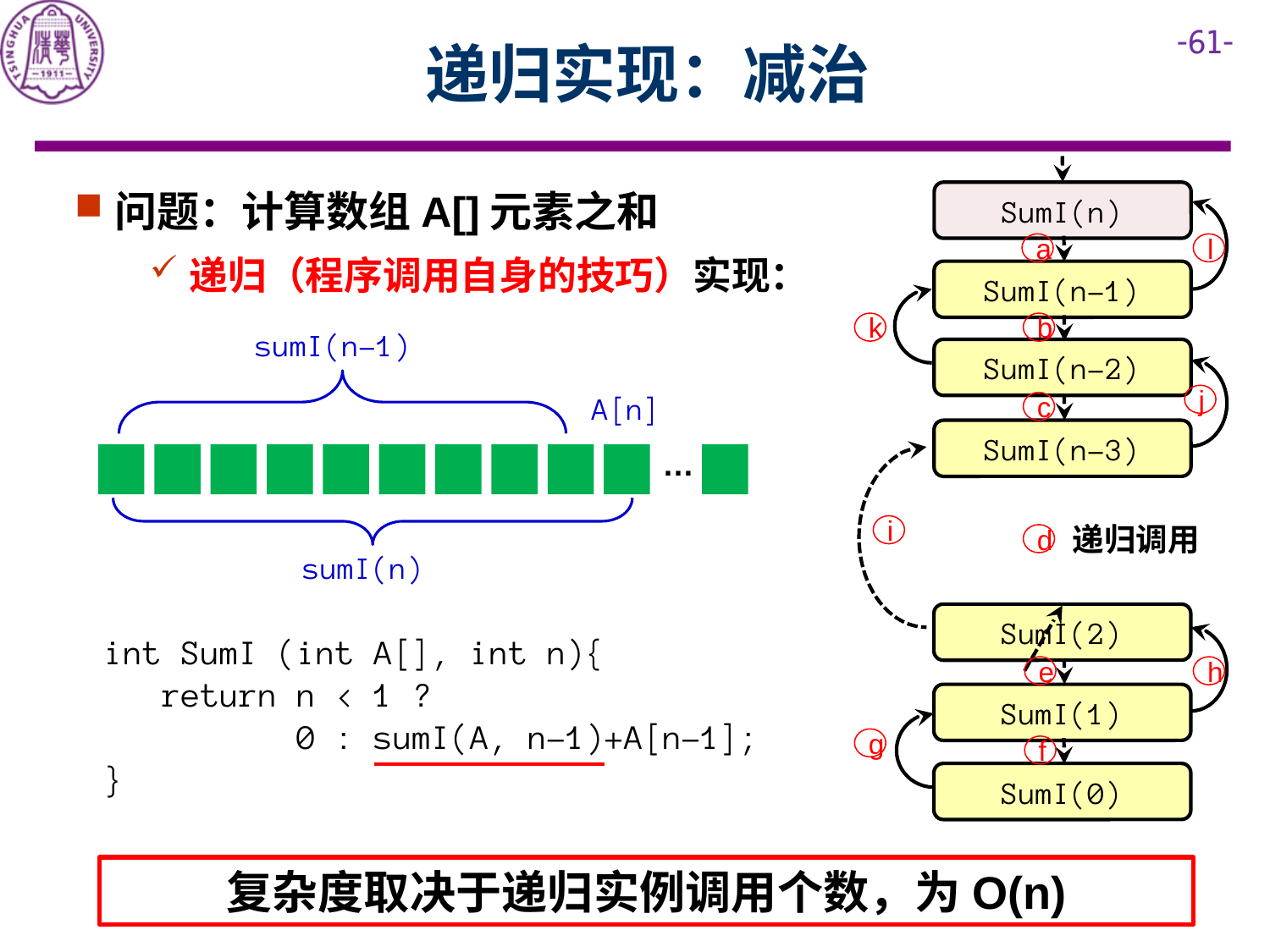

# 递归实现：减治
SumI(n)

a
l
SumI(n-1)

k
b
SumI(n-2)

j
c
SumI(n-3)

递归调用
i
d
SumI(2)

e
h
SumI(1)

g
f
SumI(0)
问题：计算数组A[]元素之和

递归（程序调用自身的技巧）实现：

sumI(n-1)
A[n]
…

sumI(n)
 int SumI (int A[], int n){
    return n < 1 ?
           0 : sumI(A, n-1)+A[n-1];
 }
复杂度取决于递归实例调用个数，为O(n)